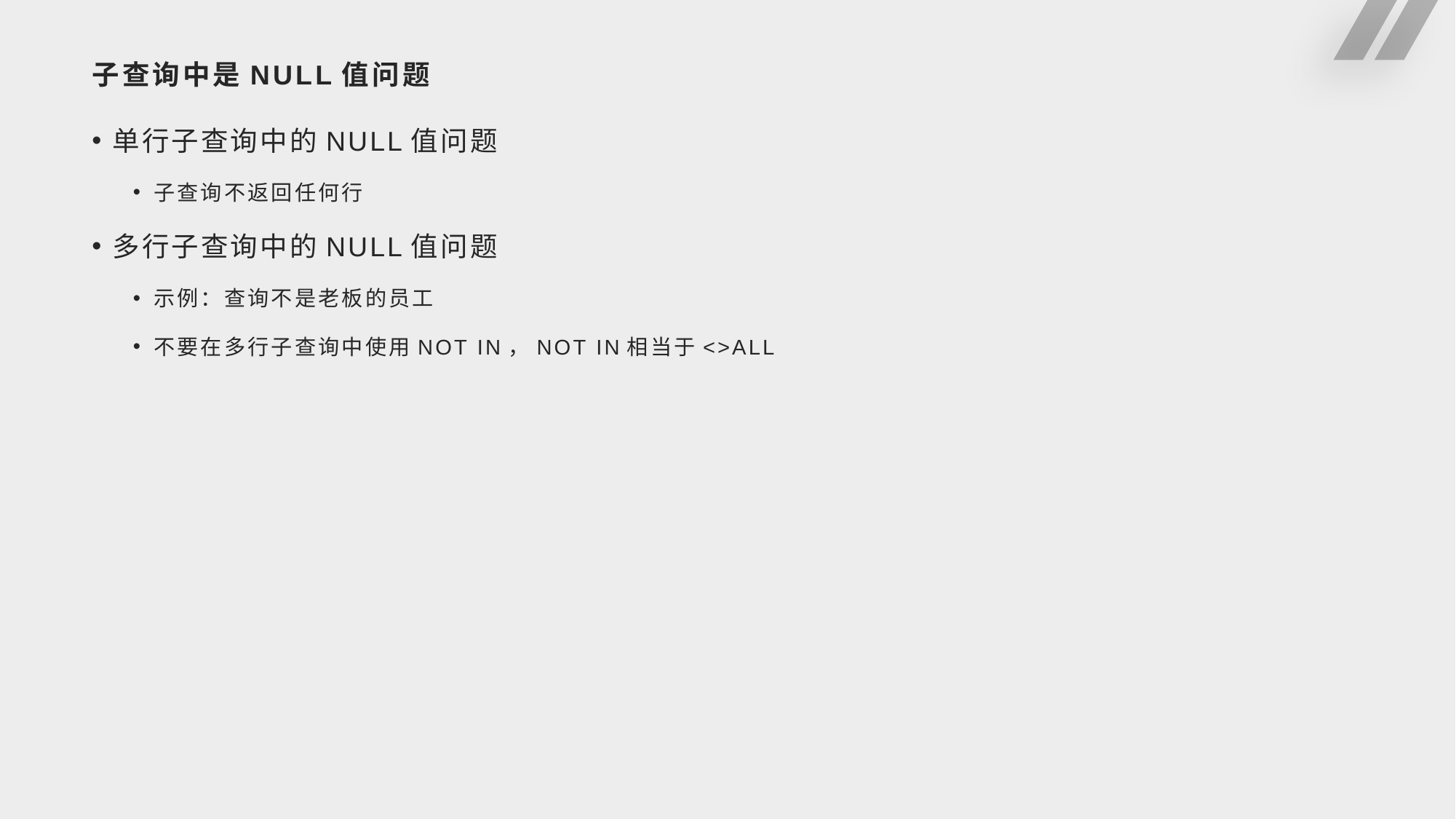

# 子查询中是NULL值问题
单行子查询中的NULL值问题
子查询不返回任何行
多行子查询中的NULL值问题
示例：查询不是老板的员工
不要在多行子查询中使用NOT IN，NOT IN相当于<>ALL